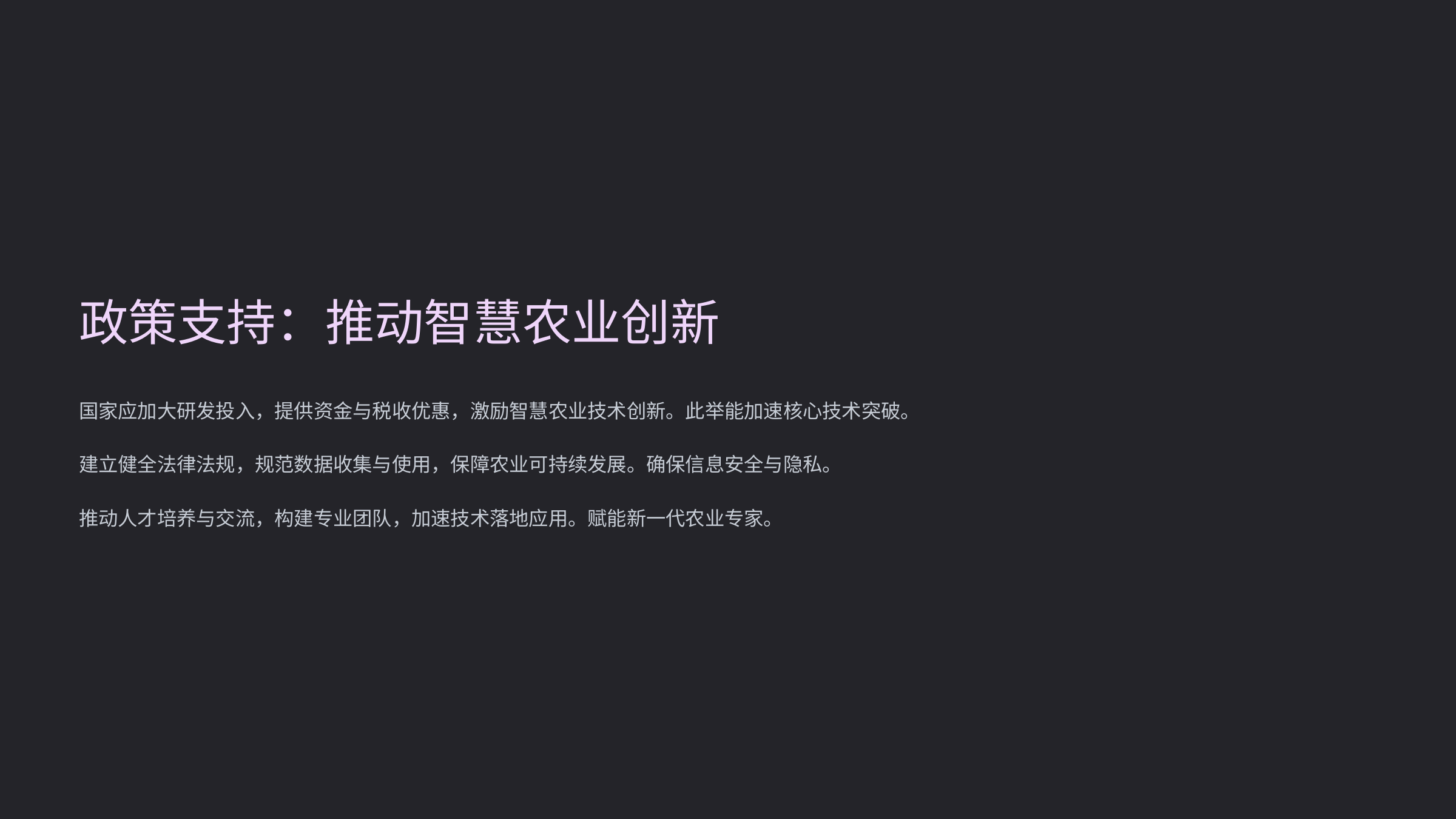

政策支持：推动智慧农业创新
国家应加大研发投入，提供资金与税收优惠，激励智慧农业技术创新。此举能加速核心技术突破。
建立健全法律法规，规范数据收集与使用，保障农业可持续发展。确保信息安全与隐私。
推动人才培养与交流，构建专业团队，加速技术落地应用。赋能新一代农业专家。